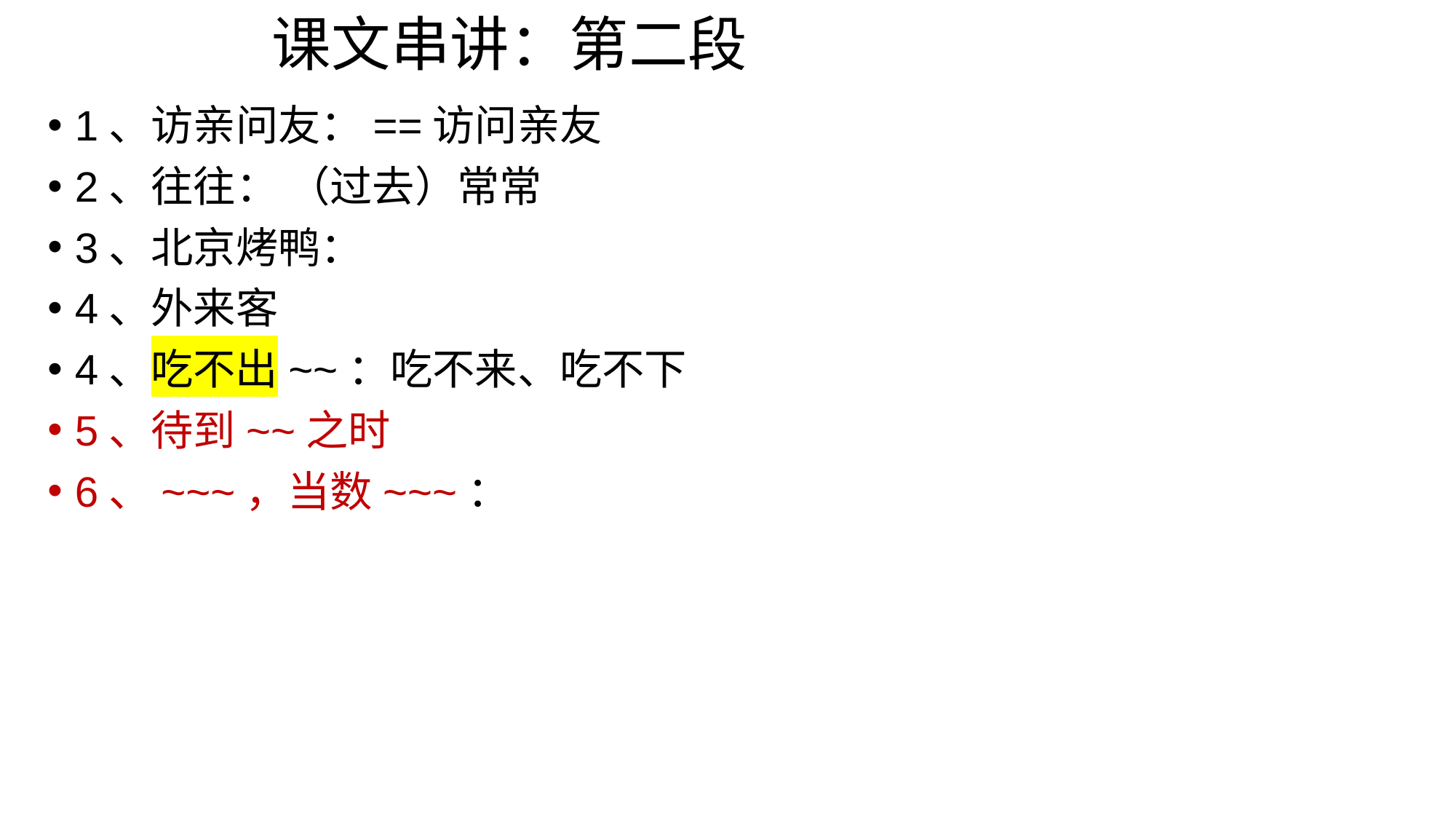

# 课文串讲：第二段
1、访亲问友：==访问亲友
2、往往： （过去）常常
3、北京烤鸭：
4、外来客
4、吃不出~~：吃不来、吃不下
5、待到~~之时
6、~~~，当数~~~：